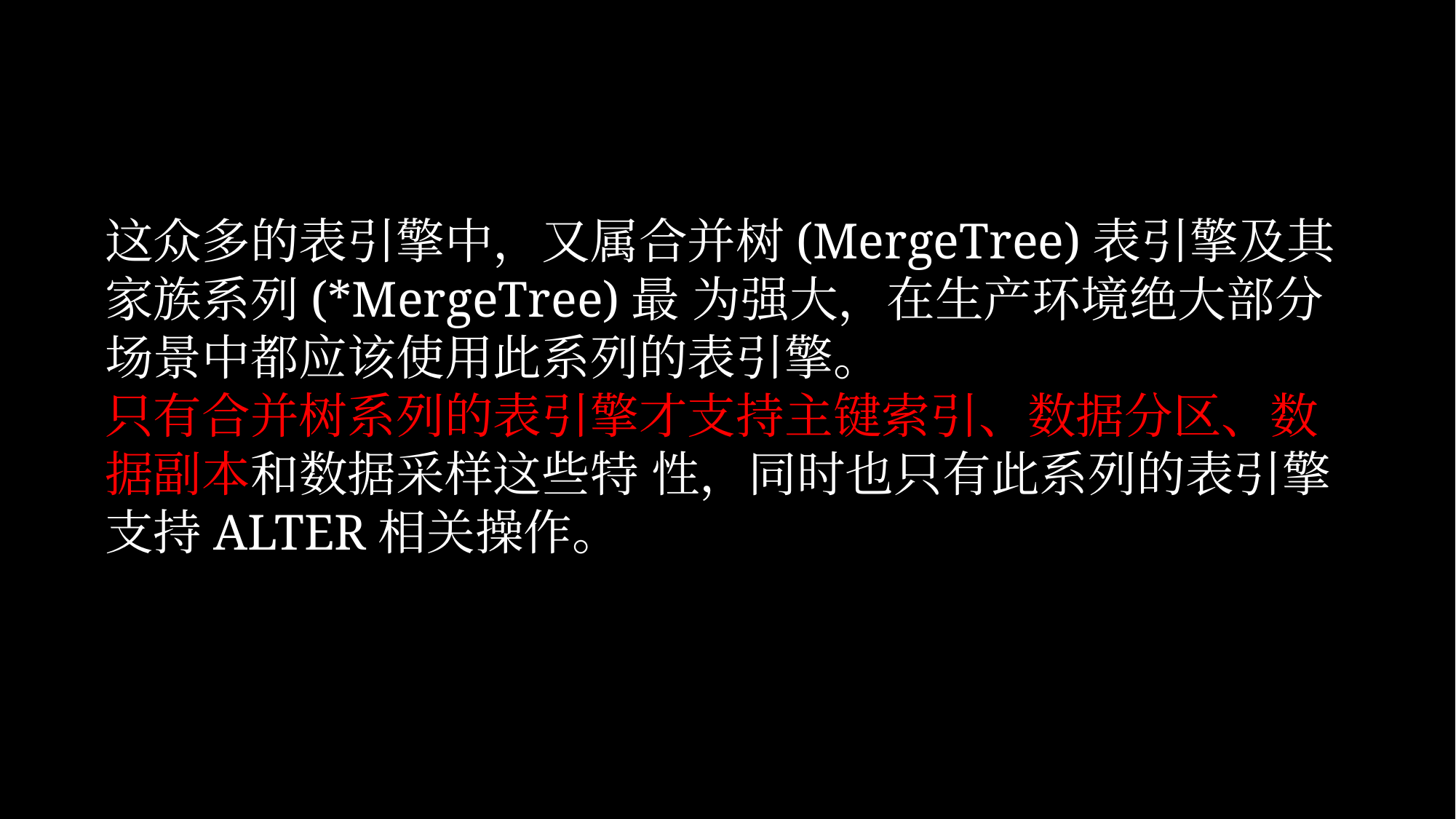

这众多的表引擎中，又属合并树(MergeTree)表引擎及其家族系列(*MergeTree)最 为强大，在生产环境绝大部分场景中都应该使用此系列的表引擎。
只有合并树系列的表引擎才支持主键索引、数据分区、数据副本和数据采样这些特 性，同时也只有此系列的表引擎支持ALTER相关操作。